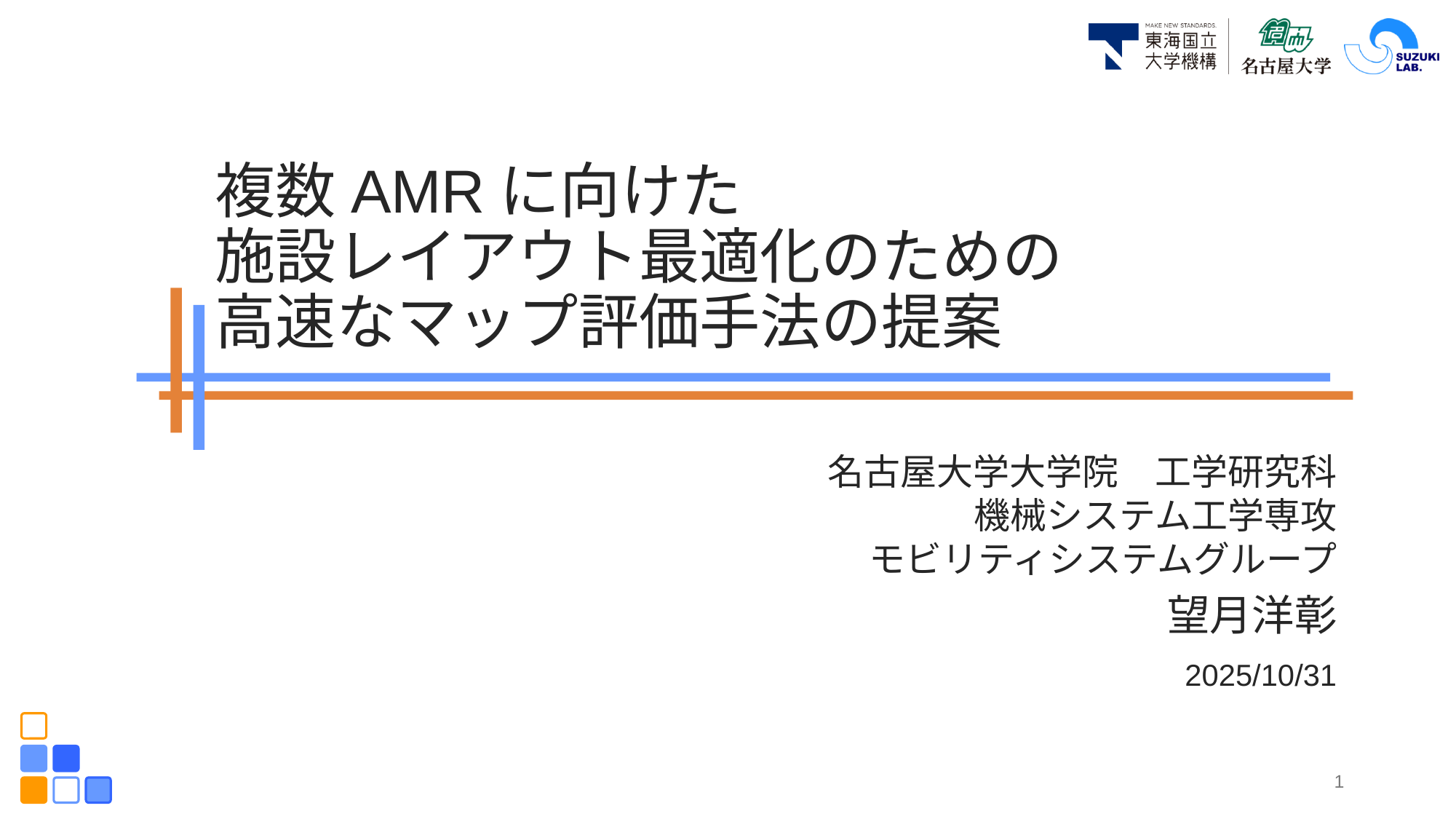

# 複数AMRに向けた 施設レイアウト最適化のための 高速なマップ評価手法の提案
望月洋彰
1